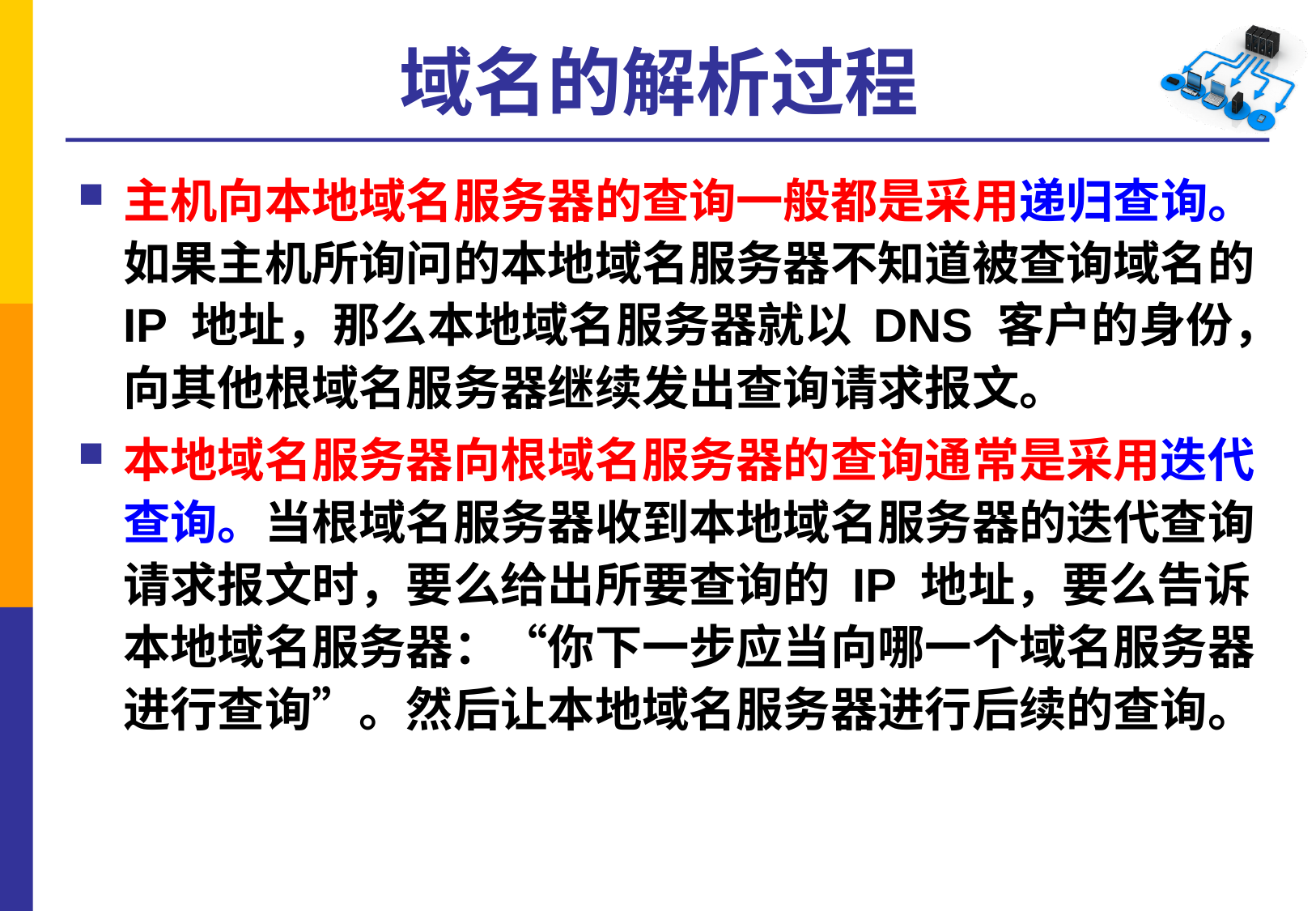

# 域名的解析过程
主机向本地域名服务器的查询一般都是采用递归查询。如果主机所询问的本地域名服务器不知道被查询域名的 IP 地址，那么本地域名服务器就以 DNS 客户的身份，向其他根域名服务器继续发出查询请求报文。
本地域名服务器向根域名服务器的查询通常是采用迭代查询。当根域名服务器收到本地域名服务器的迭代查询请求报文时，要么给出所要查询的 IP 地址，要么告诉本地域名服务器：“你下一步应当向哪一个域名服务器进行查询”。然后让本地域名服务器进行后续的查询。